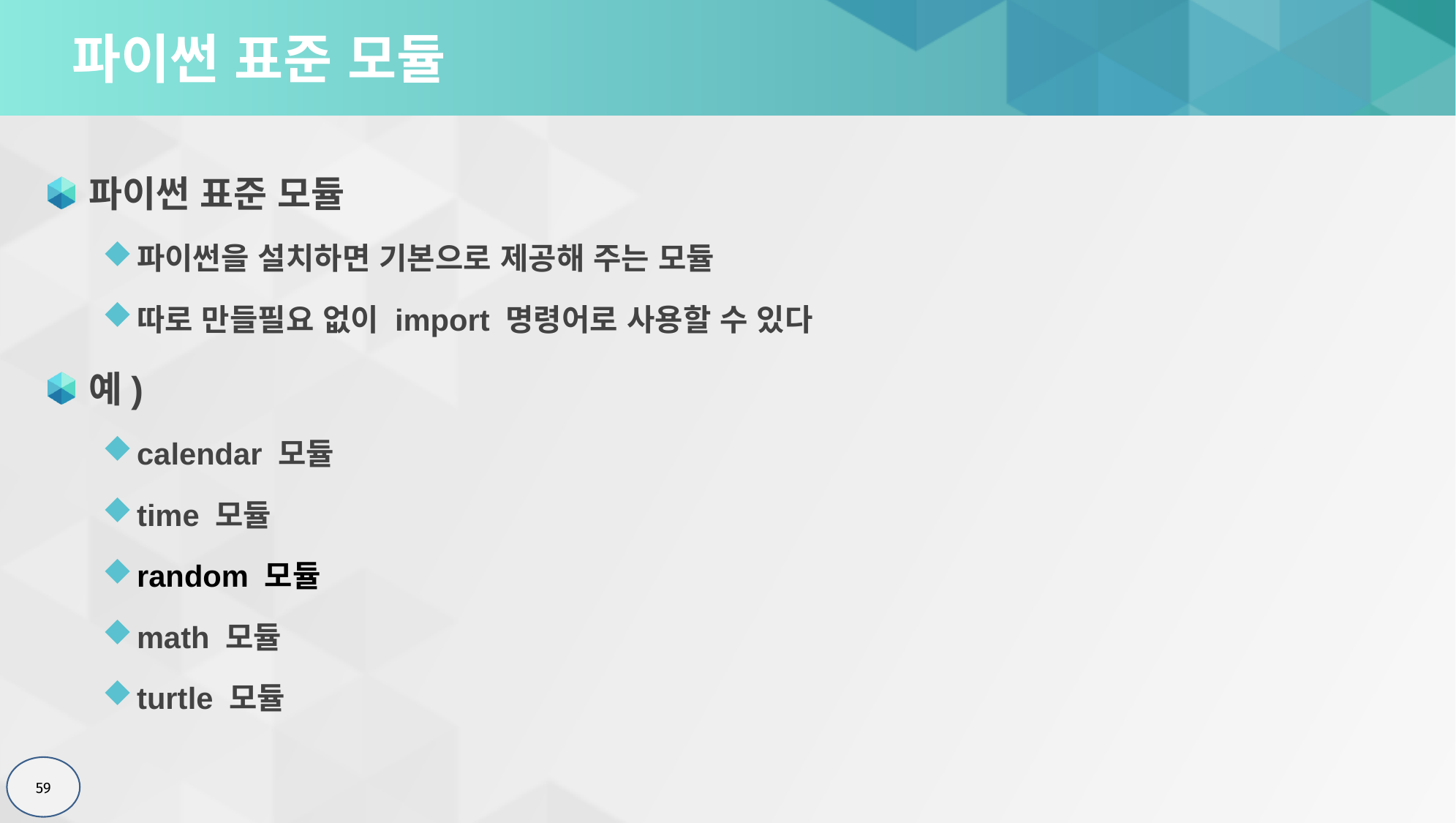

# 파이썬 표준 모듈
파이썬 표준 모듈
파이썬을 설치하면 기본으로 제공해 주는 모듈
따로 만들필요 없이 import 명령어로 사용할 수 있다
예)
calendar 모듈
time 모듈
random 모듈
math 모듈
turtle 모듈